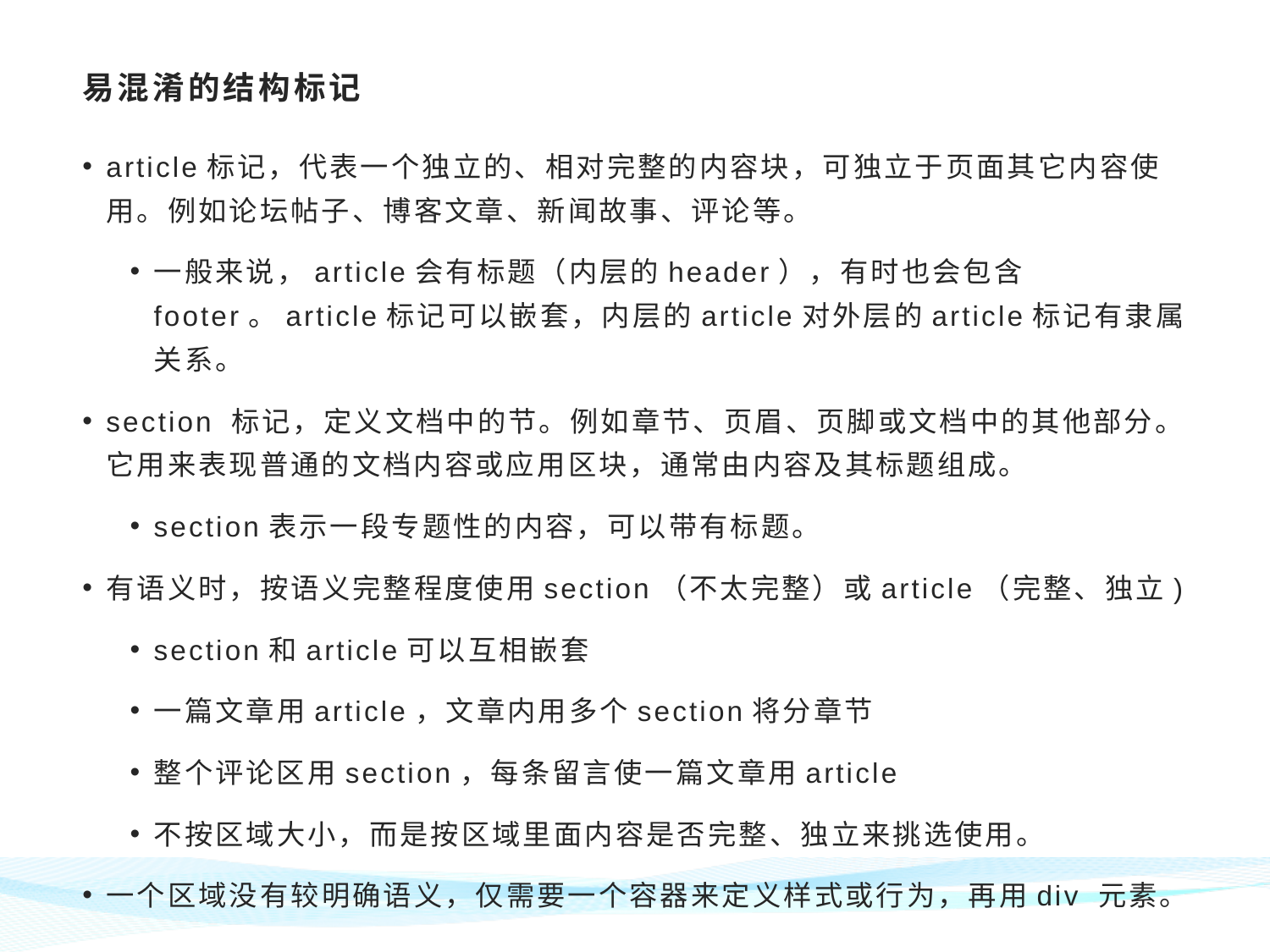

# 易混淆的结构标记
article标记，代表一个独立的、相对完整的内容块，可独立于页面其它内容使用。例如论坛帖子、博客文章、新闻故事、评论等。
一般来说，article会有标题（内层的header），有时也会包含footer。article标记可以嵌套，内层的article对外层的article标记有隶属关系。
section 标记，定义文档中的节。例如章节、页眉、页脚或文档中的其他部分。它用来表现普通的文档内容或应用区块，通常由内容及其标题组成。
section表示一段专题性的内容，可以带有标题。
有语义时，按语义完整程度使用section（不太完整）或article（完整、独立)
section和article可以互相嵌套
一篇文章用article，文章内用多个section将分章节
整个评论区用section，每条留言使一篇文章用article
不按区域大小，而是按区域里面内容是否完整、独立来挑选使用。
一个区域没有较明确语义，仅需要一个容器来定义样式或行为，再用div 元素。